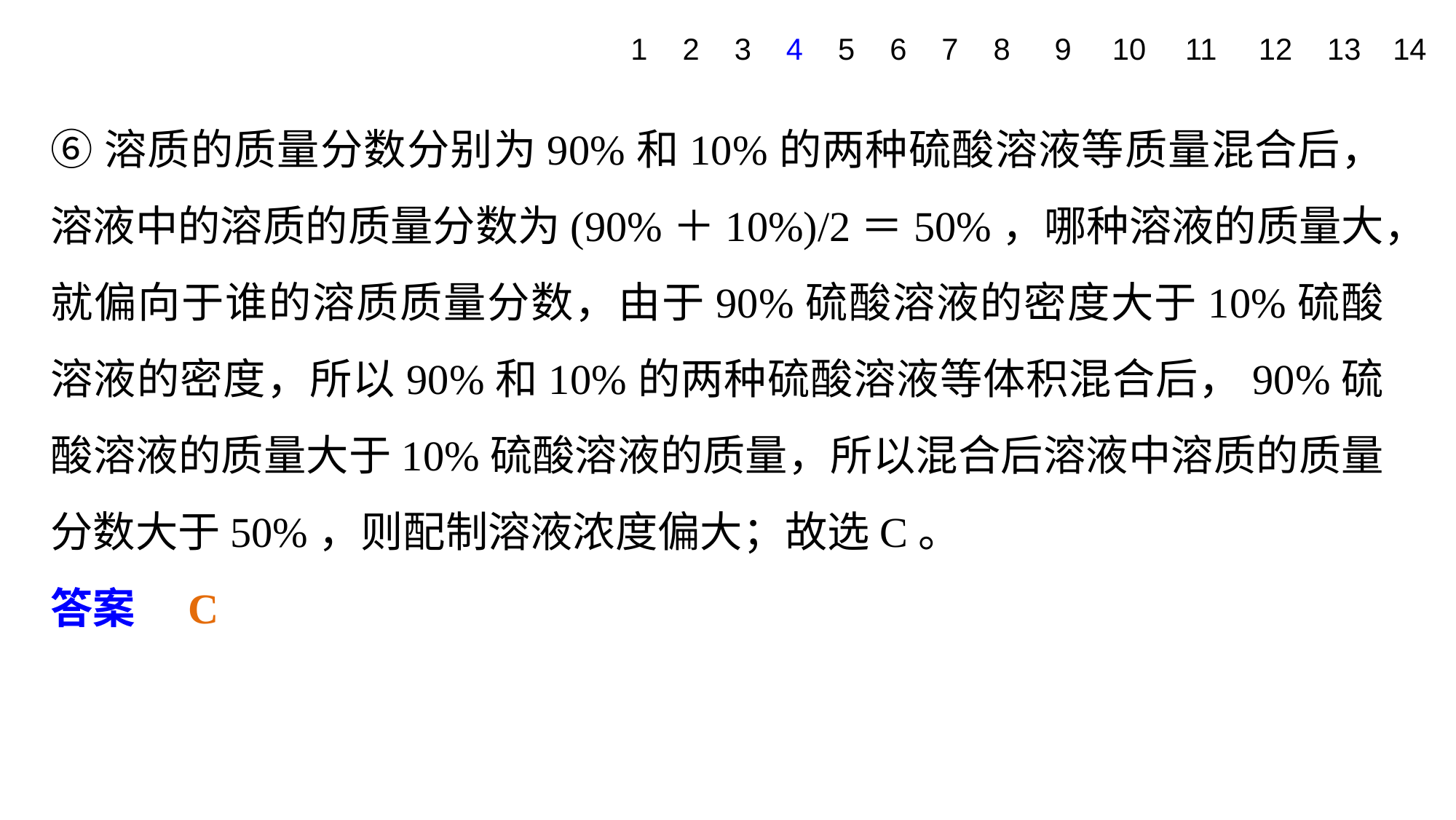

1
2
3
4
5
6
7
8
9
10
11
12
13
14
⑥溶质的质量分数分别为90%和10%的两种硫酸溶液等质量混合后，溶液中的溶质的质量分数为(90%＋10%)/2＝50%，哪种溶液的质量大，就偏向于谁的溶质质量分数，由于90%硫酸溶液的密度大于10%硫酸溶液的密度，所以90%和10%的两种硫酸溶液等体积混合后，90%硫酸溶液的质量大于10%硫酸溶液的质量，所以混合后溶液中溶质的质量分数大于50%，则配制溶液浓度偏大；故选C。
答案　C